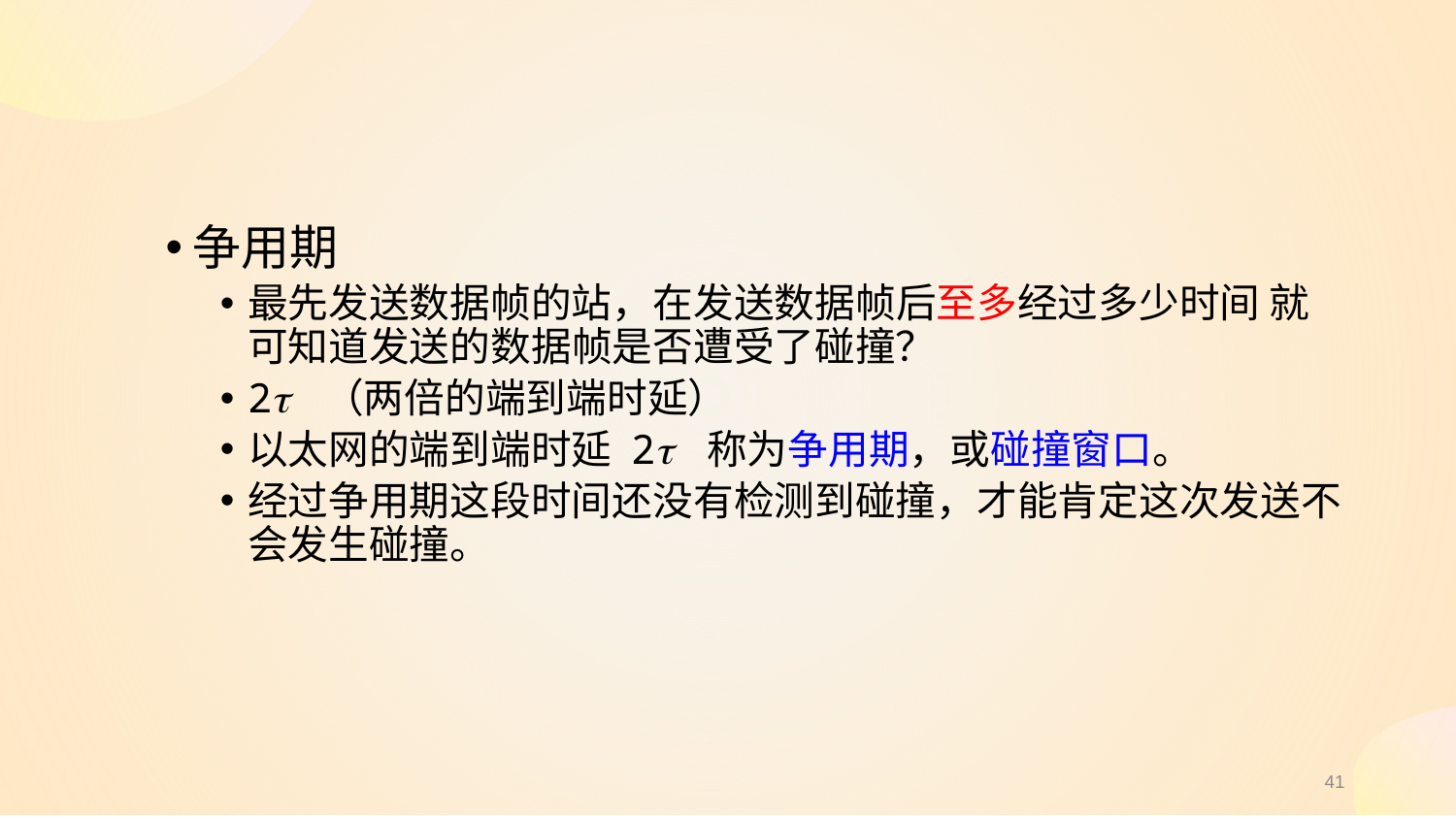

争用期
最先发送数据帧的站，在发送数据帧后至多经过多少时间 就可知道发送的数据帧是否遭受了碰撞？
2τ （两倍的端到端时延）
以太网的端到端时延 2τ 称为争用期，或碰撞窗口。
经过争用期这段时间还没有检测到碰撞，才能肯定这次发送不会发生碰撞。
41